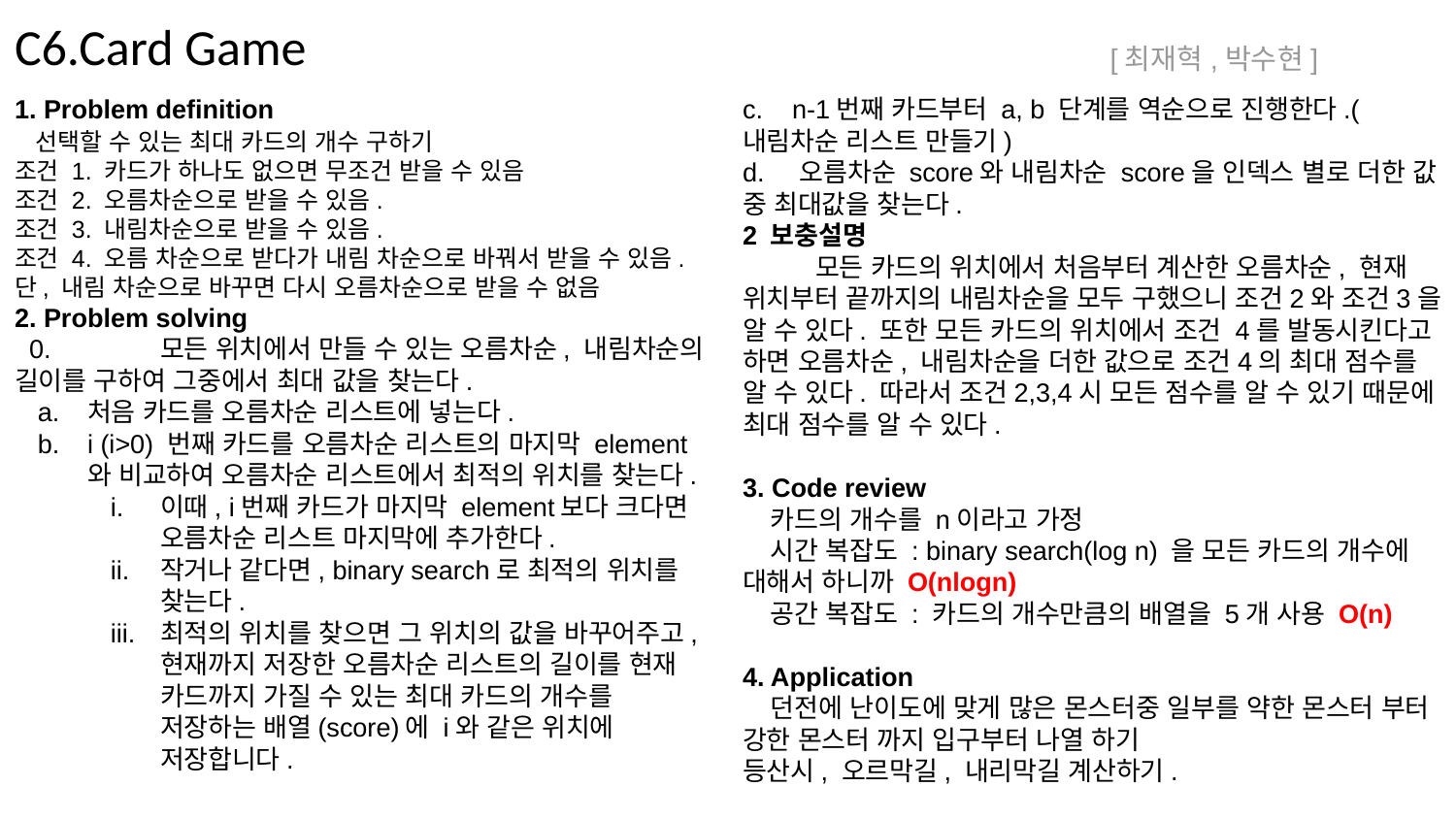

C6.Card Game
[최재혁,박수현]
1. Problem definition
  선택할 수 있는 최대 카드의 개수 구하기
조건 1. 카드가 하나도 없으면 무조건 받을 수 있음
조건 2. 오름차순으로 받을 수 있음.
조건 3. 내림차순으로 받을 수 있음.
조건 4. 오름 차순으로 받다가 내림 차순으로 바꿔서 받을 수 있음. 단, 내림 차순으로 바꾸면 다시 오름차순으로 받을 수 없음
2. Problem solving
  0.	모든 위치에서 만들 수 있는 오름차순, 내림차순의 길이를 구하여 그중에서 최대 값을 찾는다.
처음 카드를 오름차순 리스트에 넣는다.
i (i>0) 번째 카드를 오름차순 리스트의 마지막 element와 비교하여 오름차순 리스트에서 최적의 위치를 찾는다.
이때, i번째 카드가 마지막 element보다 크다면 오름차순 리스트 마지막에 추가한다.
작거나 같다면, binary search로 최적의 위치를 찾는다.
최적의 위치를 찾으면 그 위치의 값을 바꾸어주고, 현재까지 저장한 오름차순 리스트의 길이를 현재 카드까지 가질 수 있는 최대 카드의 개수를 저장하는 배열(score)에 i와 같은 위치에 저장합니다.

c.    n-1번째 카드부터 a, b 단계를 역순으로 진행한다.(내림차순 리스트 만들기)
d.    오름차순 score와 내림차순 score을 인덱스 별로 더한 값 중 최대값을 찾는다.
2 보충설명
모든 카드의 위치에서 처음부터 계산한 오름차순, 현재 위치부터 끝까지의 내림차순을 모두 구했으니 조건2와 조건3을 알 수 있다. 또한 모든 카드의 위치에서 조건 4를 발동시킨다고 하면 오름차순, 내림차순을 더한 값으로 조건4의 최대 점수를 알 수 있다. 따라서 조건2,3,4시 모든 점수를 알 수 있기 때문에 최대 점수를 알 수 있다.

3. Code review
   카드의 개수를 n이라고 가정
   시간 복잡도 : binary search(log n) 을 모든 카드의 개수에 대해서 하니까 O(nlogn)
   공간 복잡도 : 카드의 개수만큼의 배열을 5개 사용 O(n)

4. Application
   던전에 난이도에 맞게 많은 몬스터중 일부를 약한 몬스터 부터 강한 몬스터 까지 입구부터 나열 하기
등산시, 오르막길, 내리막길 계산하기.